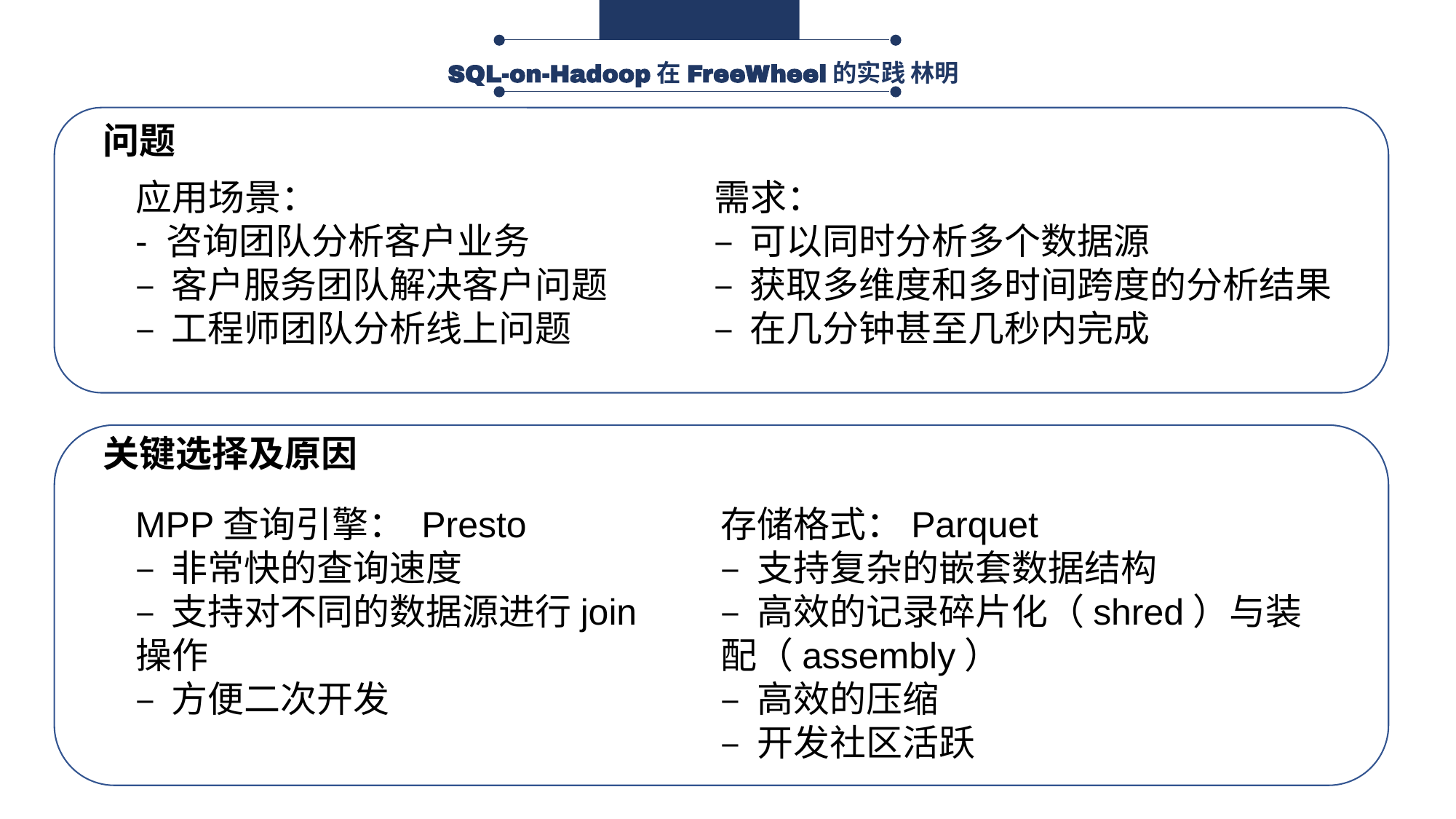

SQL-on-Hadoop在FreeWheel的实践 林明

问题
需求：
– 可以同时分析多个数据源
– 获取多维度和多时间跨度的分析结果
– 在几分钟甚至几秒内完成
应用场景：
- 咨询团队分析客户业务
– 客户服务团队解决客户问题
– 工程师团队分析线上问题

关键选择及原因
MPP查询引擎： Presto
– 非常快的查询速度
– 支持对不同的数据源进行join操作
– 方便二次开发
存储格式：Parquet
– 支持复杂的嵌套数据结构
– 高效的记录碎片化（shred）与装配（assembly）
– 高效的压缩
– 开发社区活跃